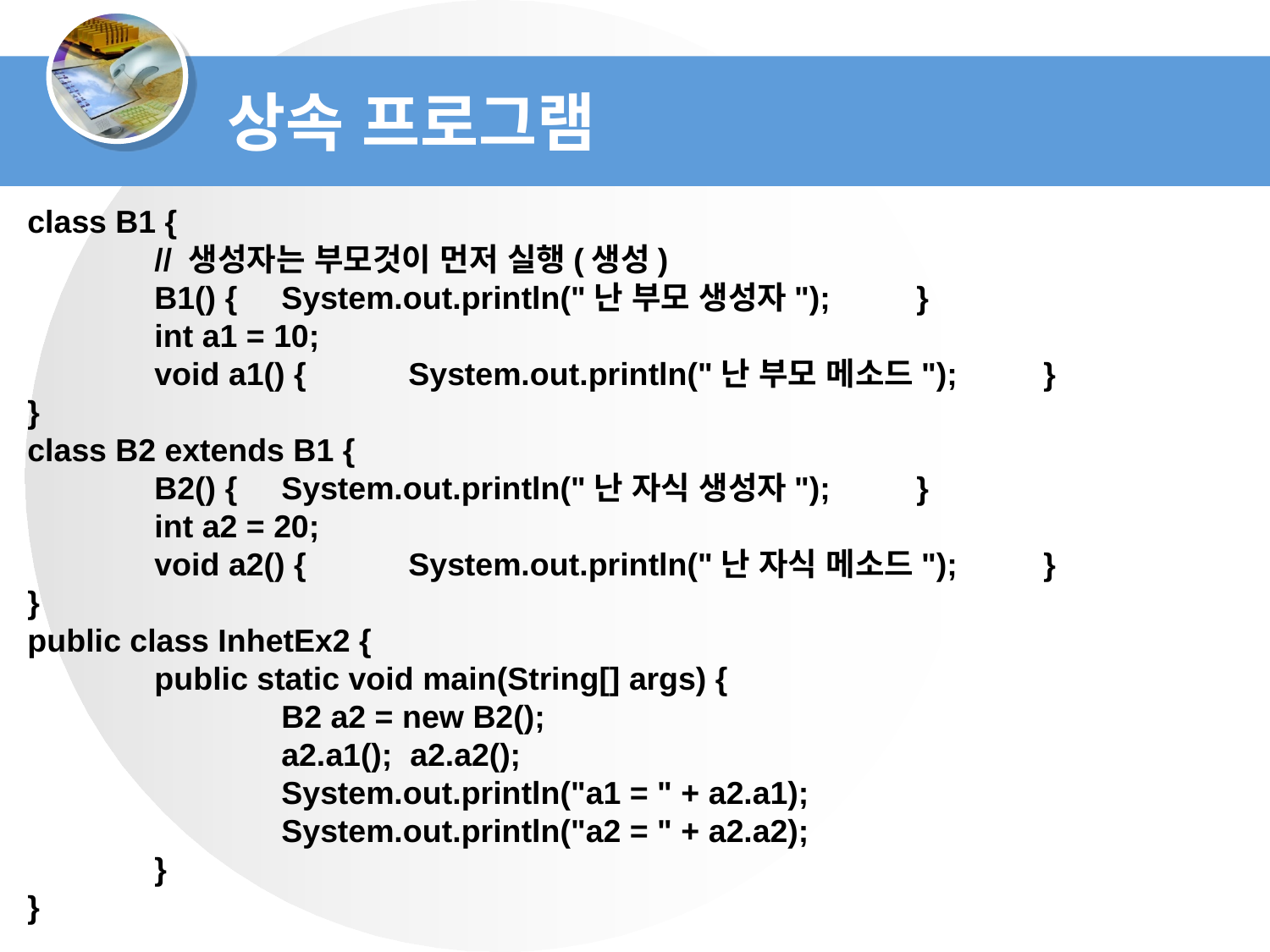

상속 프로그램
class B1 {
	// 생성자는 부모것이 먼저 실행(생성)
	B1() {	System.out.println("난 부모 생성자");	}
	int a1 = 10;
	void a1() {	System.out.println("난 부모 메소드");	}
}
class B2 extends B1 {
	B2() {	System.out.println("난 자식 생성자");	}
	int a2 = 20;
	void a2() {	System.out.println("난 자식 메소드");	}
}
public class InhetEx2 {
	public static void main(String[] args) {
		B2 a2 = new B2();
		a2.a1();  a2.a2();
		System.out.println("a1 = " + a2.a1);
		System.out.println("a2 = " + a2.a2);
	}
}